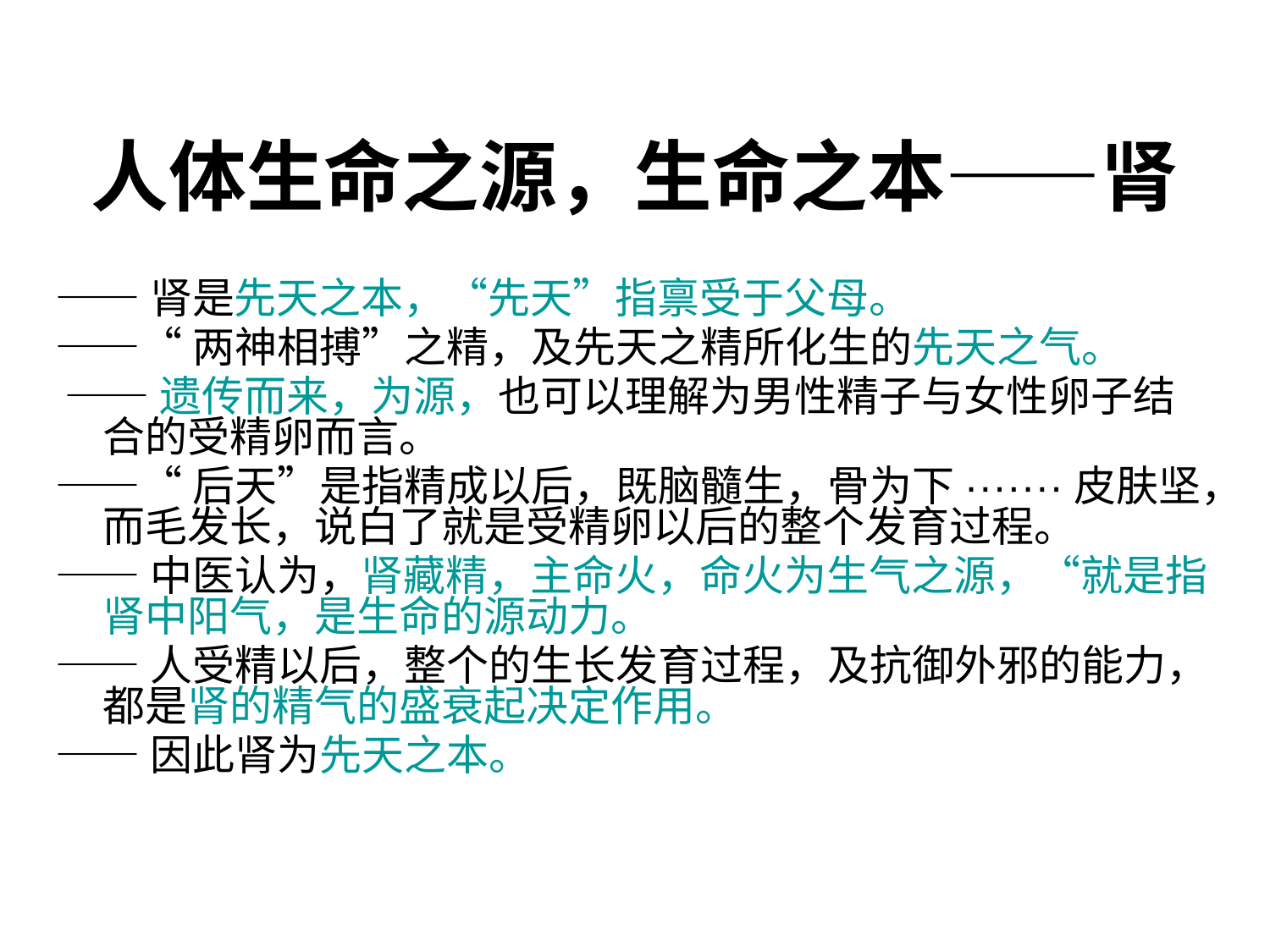

# 人体生命之源，生命之本——肾
——肾是先天之本，“先天”指禀受于父母。
——“两神相搏”之精，及先天之精所化生的先天之气。
 ——遗传而来，为源，也可以理解为男性精子与女性卵子结合的受精卵而言。
——“后天”是指精成以后，既脑髓生，骨为下·······皮肤坚，而毛发长，说白了就是受精卵以后的整个发育过程。
——中医认为，肾藏精，主命火，命火为生气之源，“就是指肾中阳气，是生命的源动力。
——人受精以后，整个的生长发育过程，及抗御外邪的能力，都是肾的精气的盛衰起决定作用。
——因此肾为先天之本。